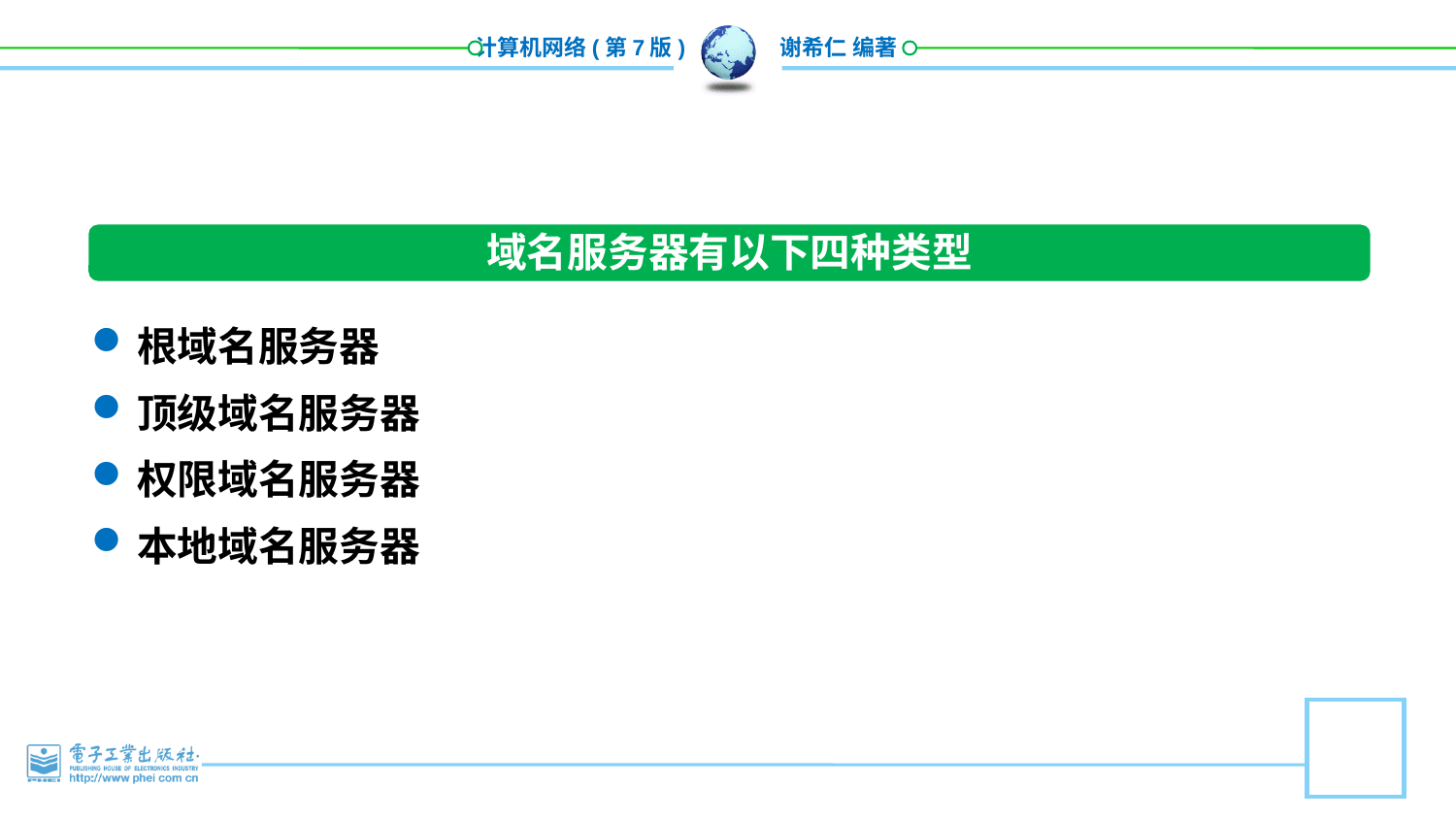

域名服务器有以下四种类型

根域名服务器
顶级域名服务器
权限域名服务器
本地域名服务器